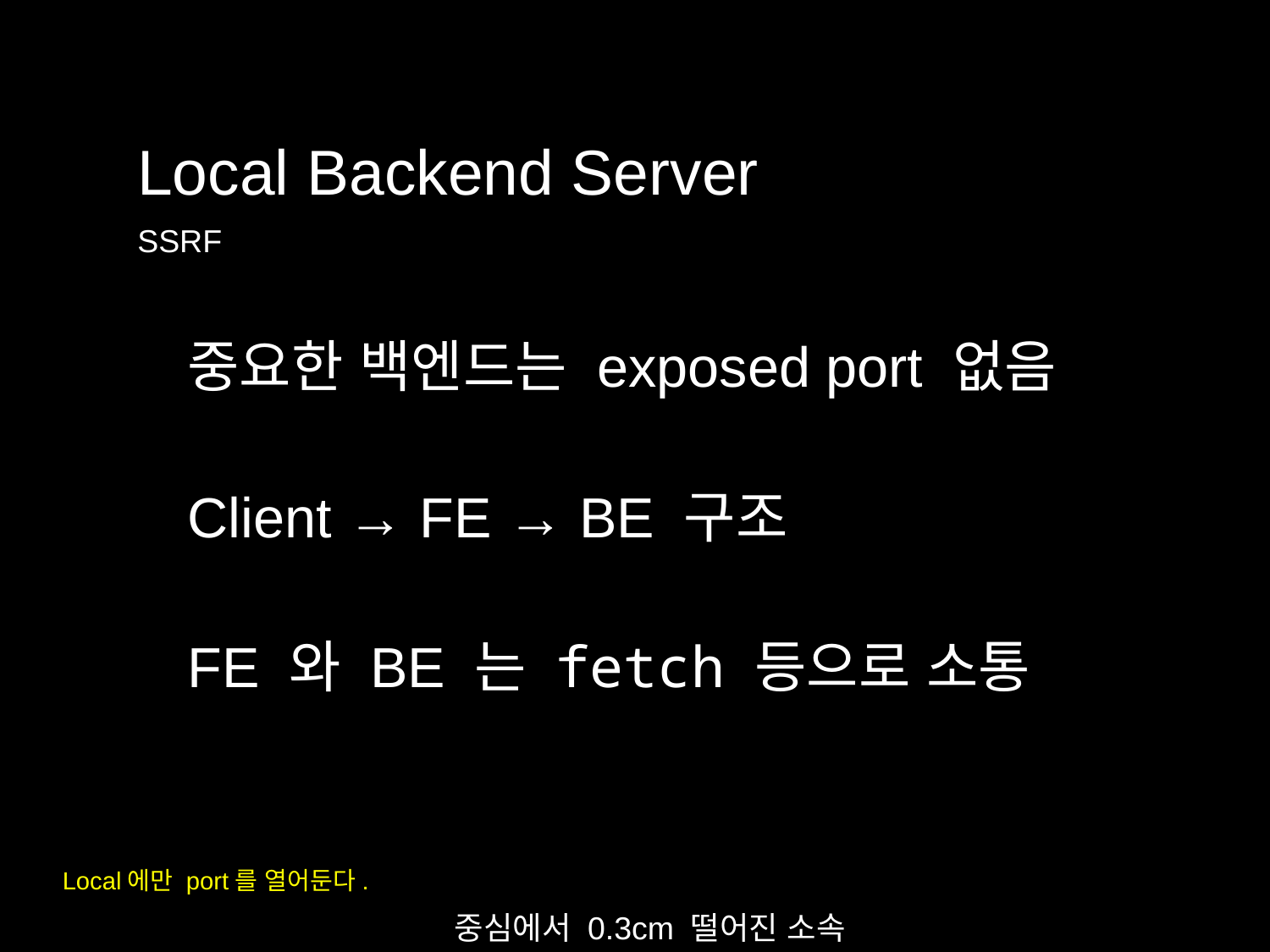

Local Backend Server
SSRF
중요한 백엔드는 exposed port 없음
Client → FE → BE 구조
FE 와 BE 는 fetch 등으로 소통
Local에만 port를 열어둔다.